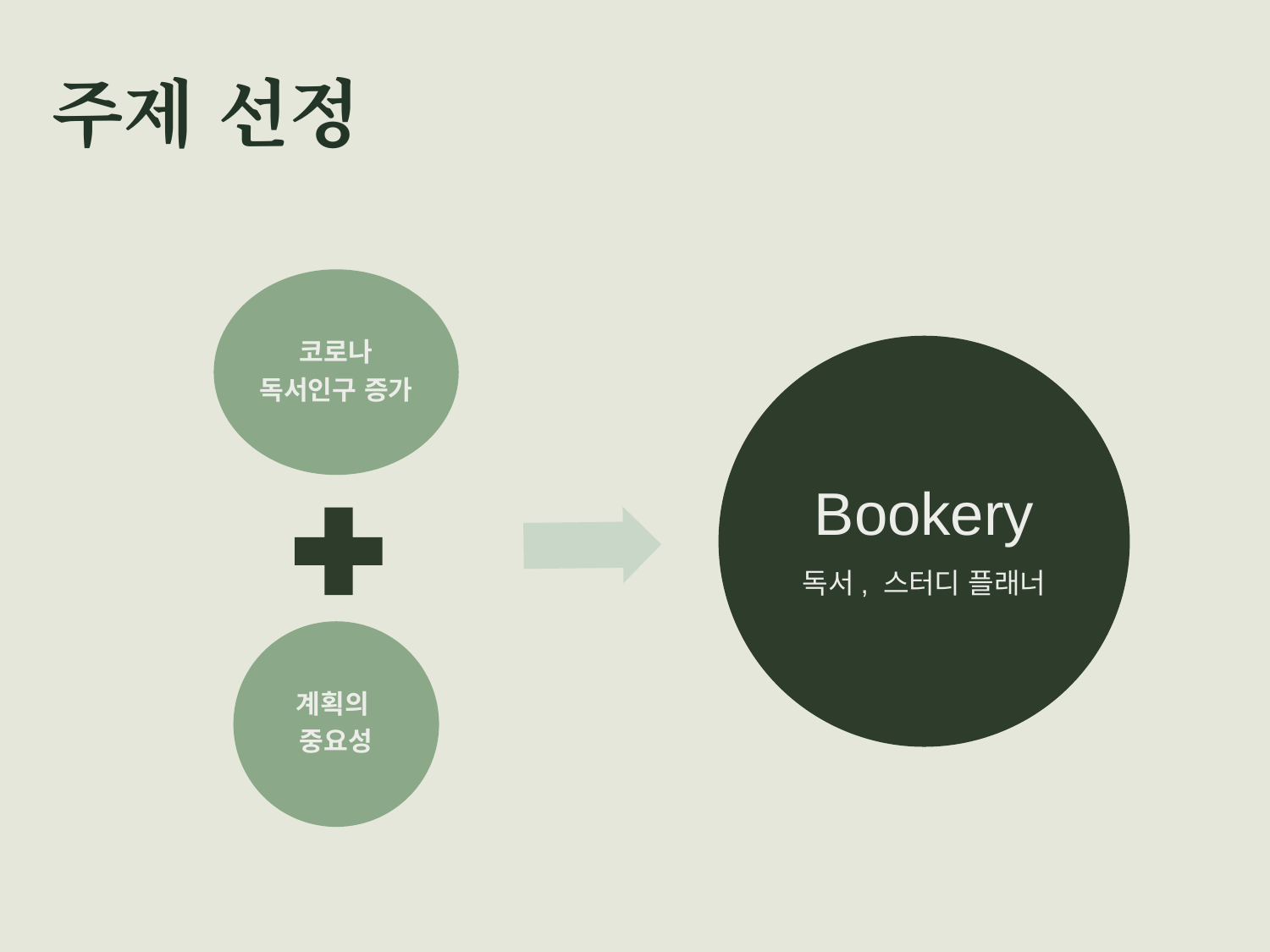

# 주제 선정
코로나
독서인구 증가

계획의
중요성

Bookery
독서, 스터디 플래너